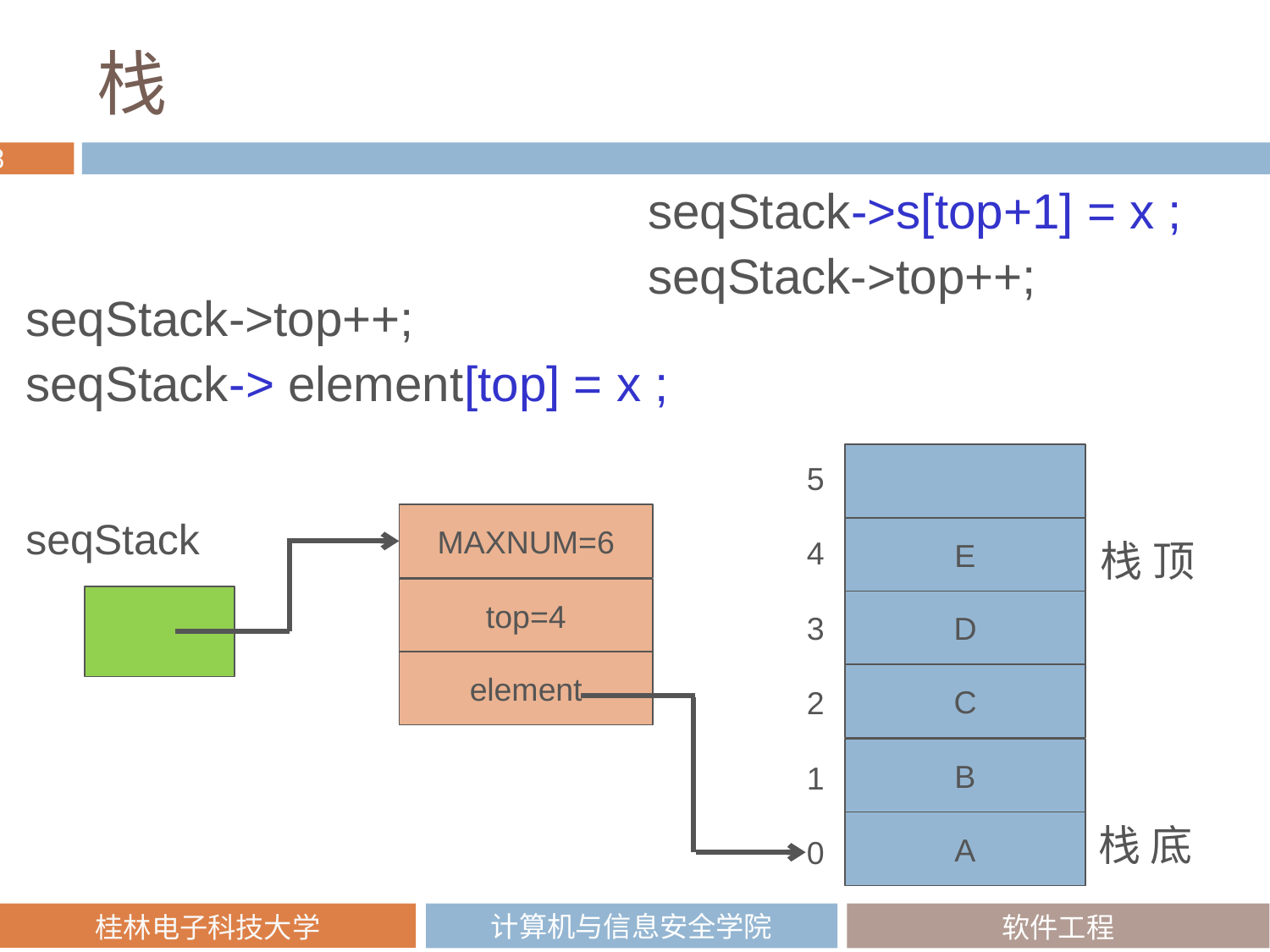

# 栈
seqStack->s[top+1] = x ;
seqStack->top++;

seqStack->top++;
seqStack-> element[top] = x ;

5
seqStack
MAXNUM=6
E
栈 顶
4
top=4

D
3
element
C
2
B
1
栈 底
A
0